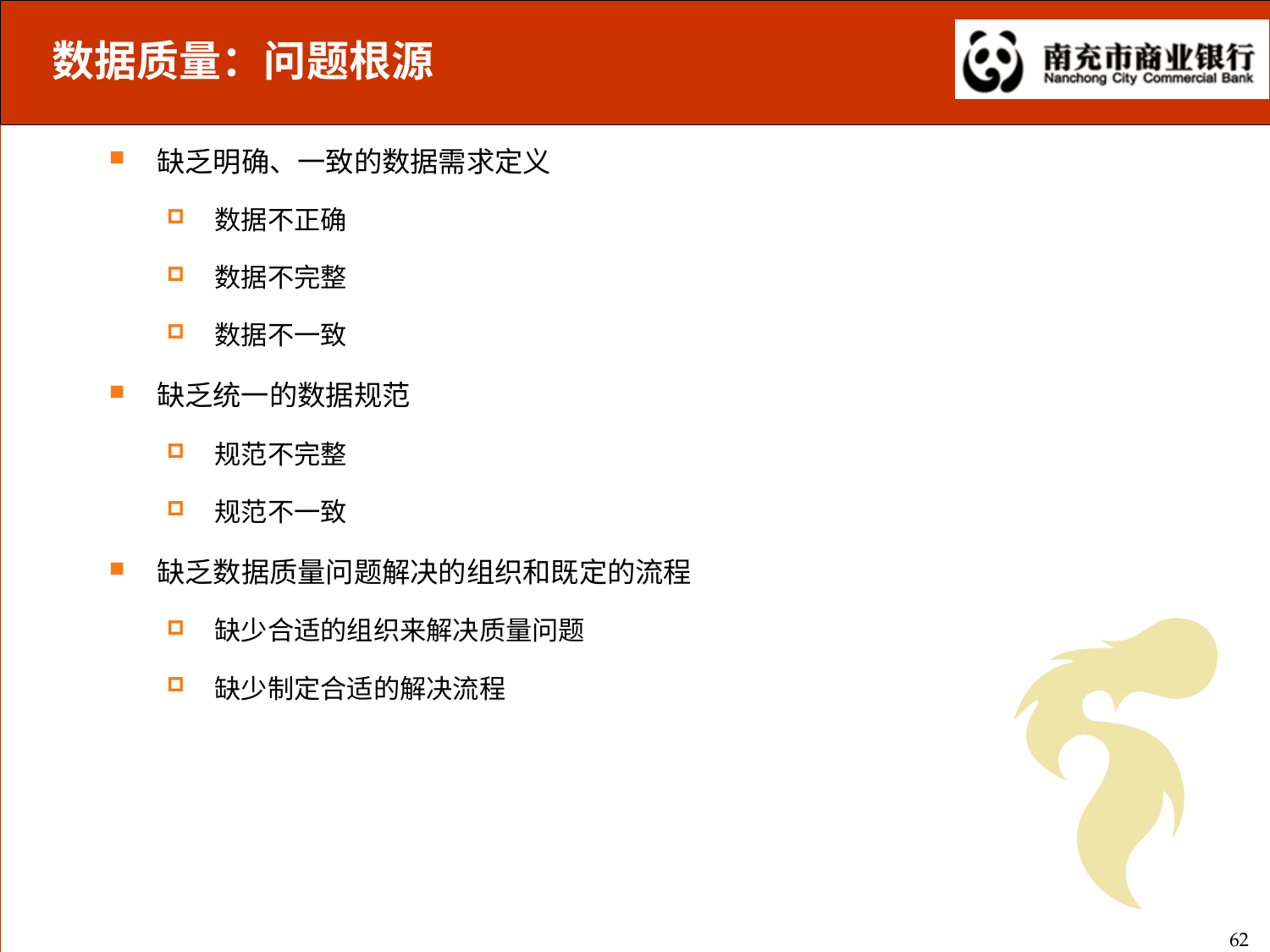

数据质量：问题根源
缺乏明确、一致的数据需求定义
数据不正确
数据不完整
数据不一致
缺乏统一的数据规范
规范不完整
规范不一致
缺乏数据质量问题解决的组织和既定的流程
缺少合适的组织来解决质量问题
缺少制定合适的解决流程
62